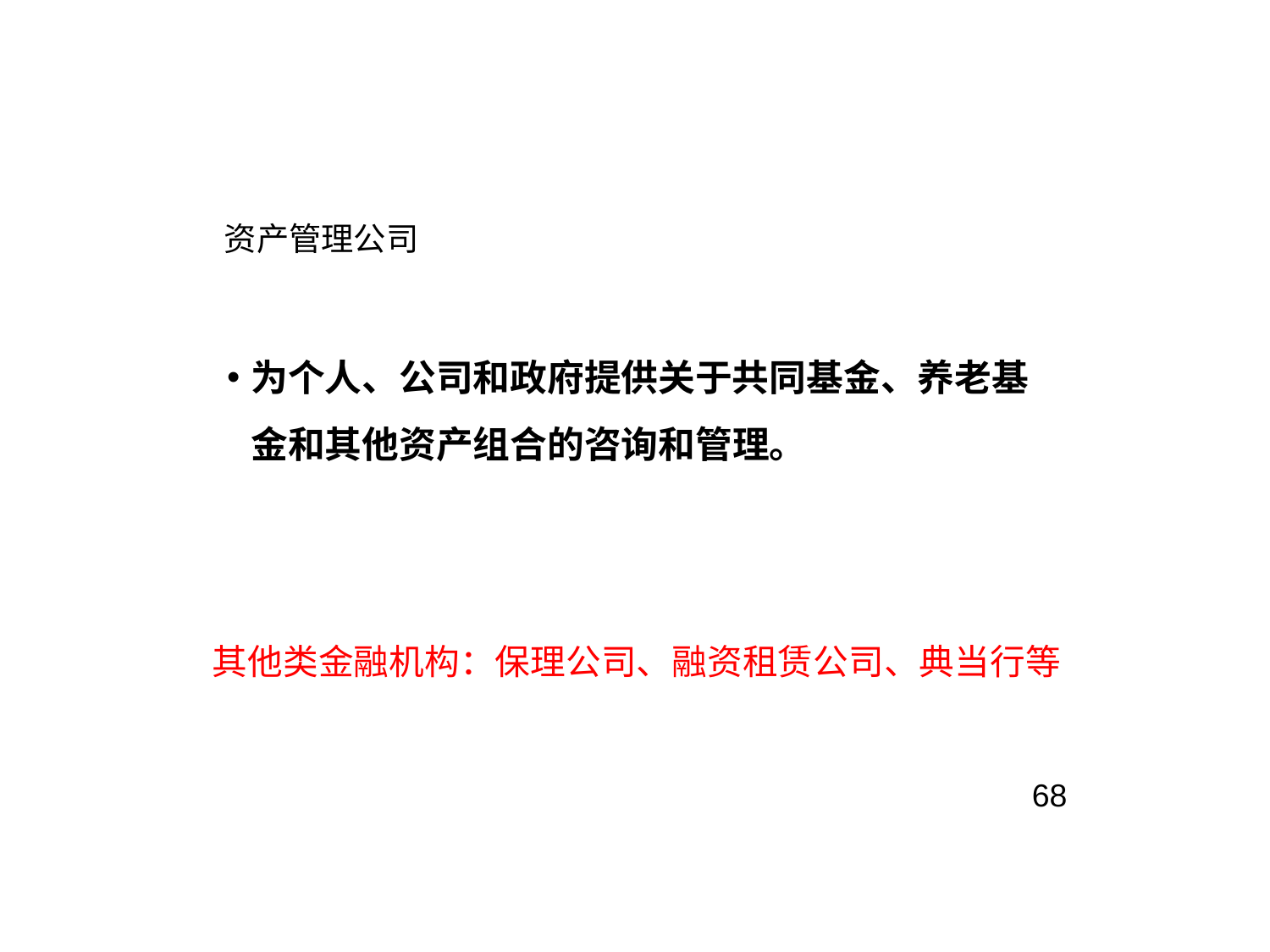

# 资产管理公司
为个人、公司和政府提供关于共同基金、养老基金和其他资产组合的咨询和管理。
其他类金融机构：保理公司、融资租赁公司、典当行等
68